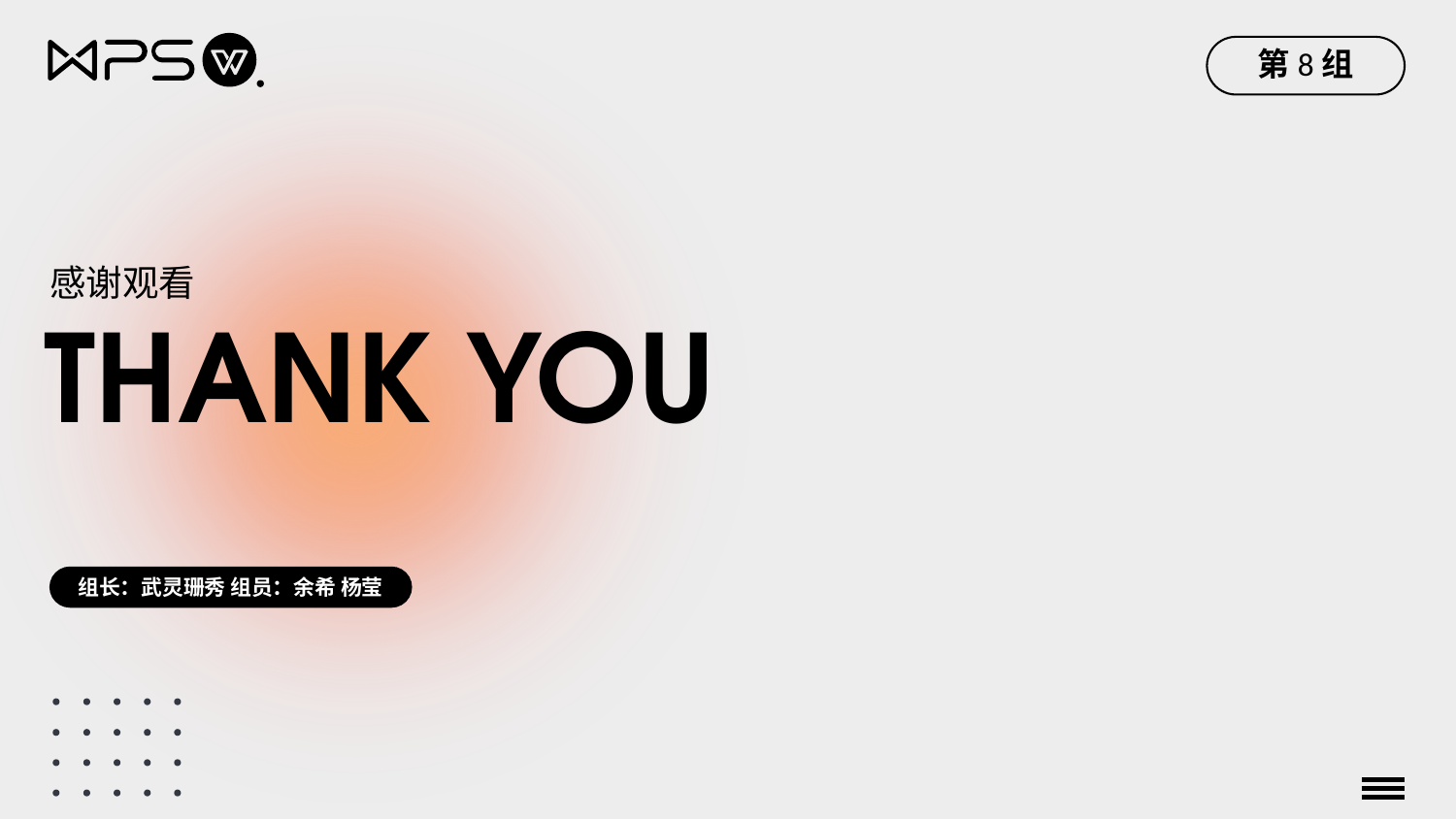

第8组

感谢观看
THANK YOU
组长：武灵珊秀 组员：余希 杨莹